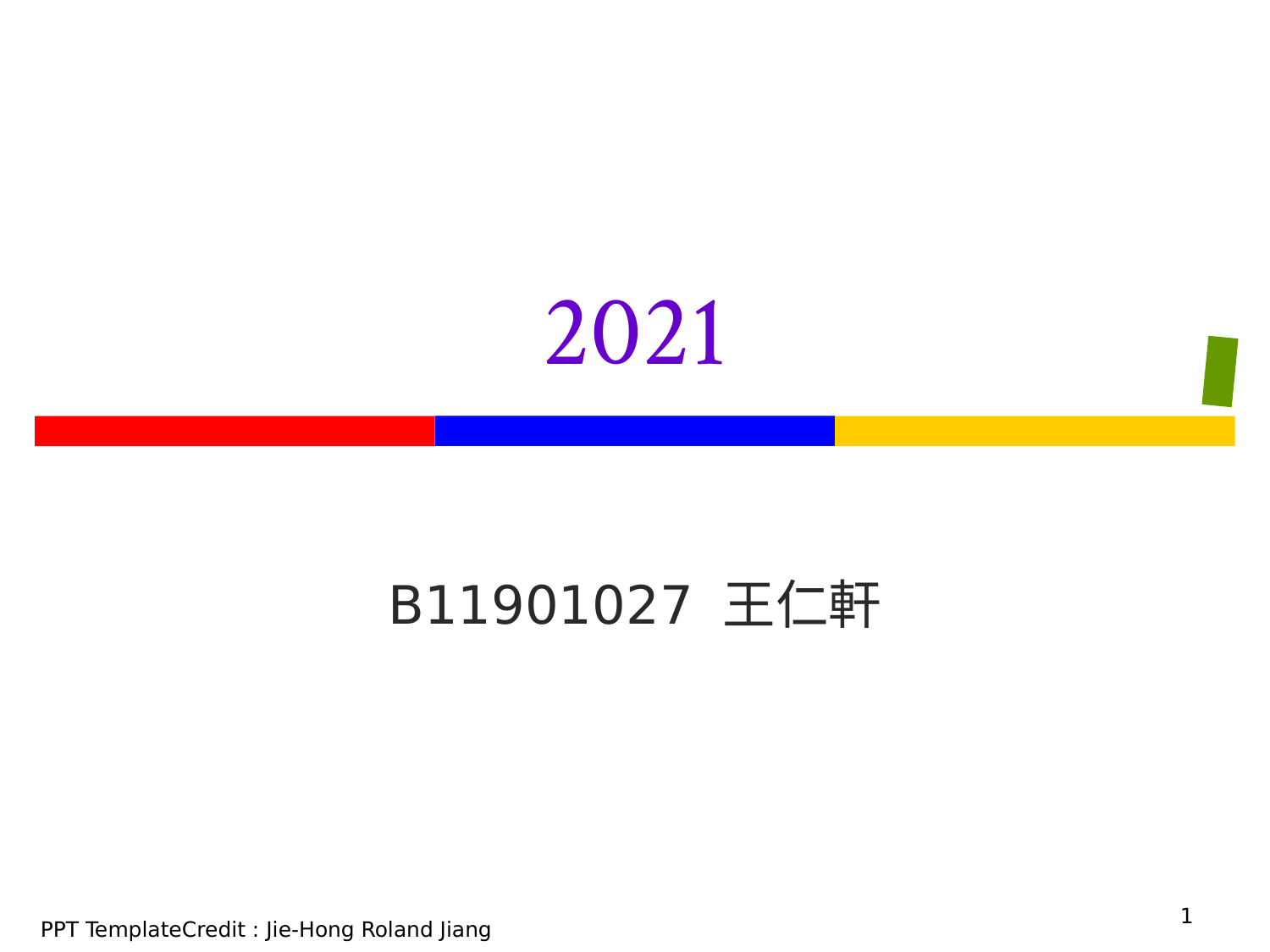

# 2021
B11901027 王仁軒
1
PPT TemplateCredit : Jie-Hong Roland Jiang